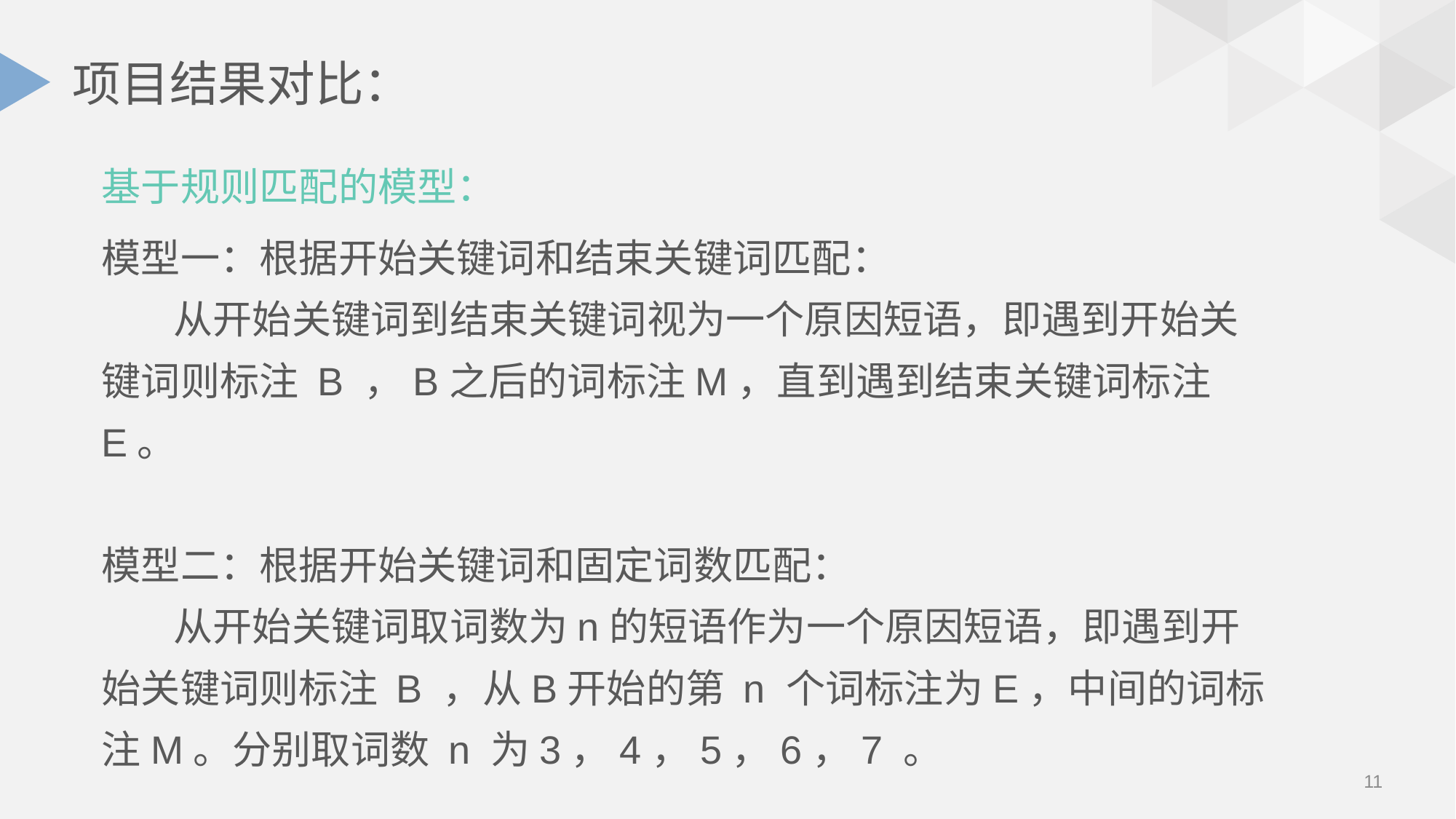

# 项目结果对比：
基于规则匹配的模型：
模型一：根据开始关键词和结束关键词匹配：
       从开始关键词到结束关键词视为一个原因短语，即遇到开始关键词则标注 B ，B之后的词标注M，直到遇到结束关键词标注 E。

模型二：根据开始关键词和固定词数匹配：
       从开始关键词取词数为n的短语作为一个原因短语，即遇到开始关键词则标注 B ，从B开始的第 n 个词标注为E，中间的词标注M。分别取词数 n 为3，4，5，6，7 。

11